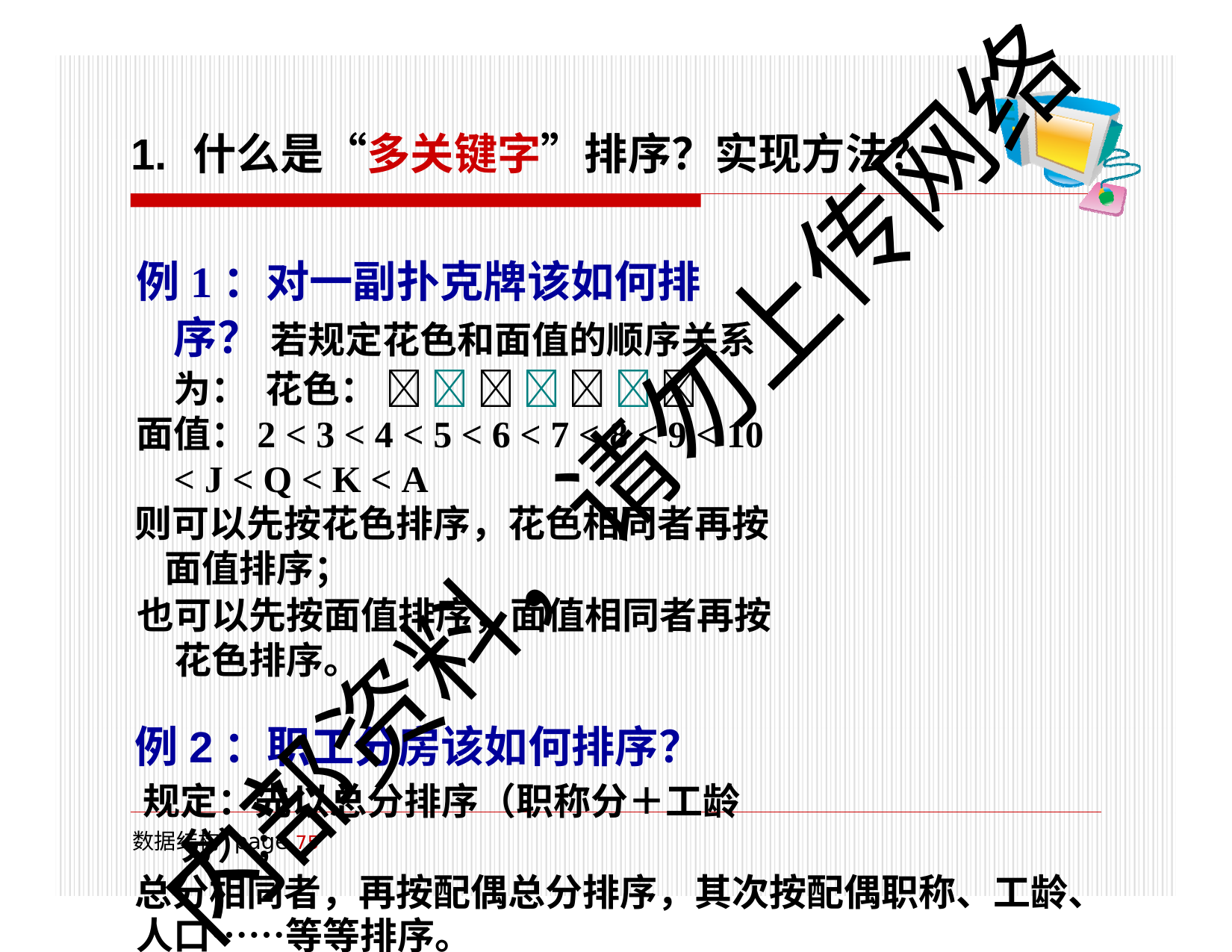

# 1.	什么是“多关键字”排序？实现方法？

例1：对一副扑克牌该如何排序？ 若规定花色和面值的顺序关系为：  花色： ♦ < ♣ < ♥ < ♠
面值：2 < 3 < 4 < 5 < 6 < 7 < 8 < 9 < 10 < J < Q < K < A
则可以先按花色排序，花色相同者再按面值排序；
也可以先按面值排序，面值相同者再按花色排序。

例2：职工分房该如何排序？
规定：先以总分排序（职称分＋工龄分）；
总分相同者，再按配偶总分排序，其次按配偶职称、工龄、 人口……等等排序。
内部资料，请勿上传网络

数据结构 page 75